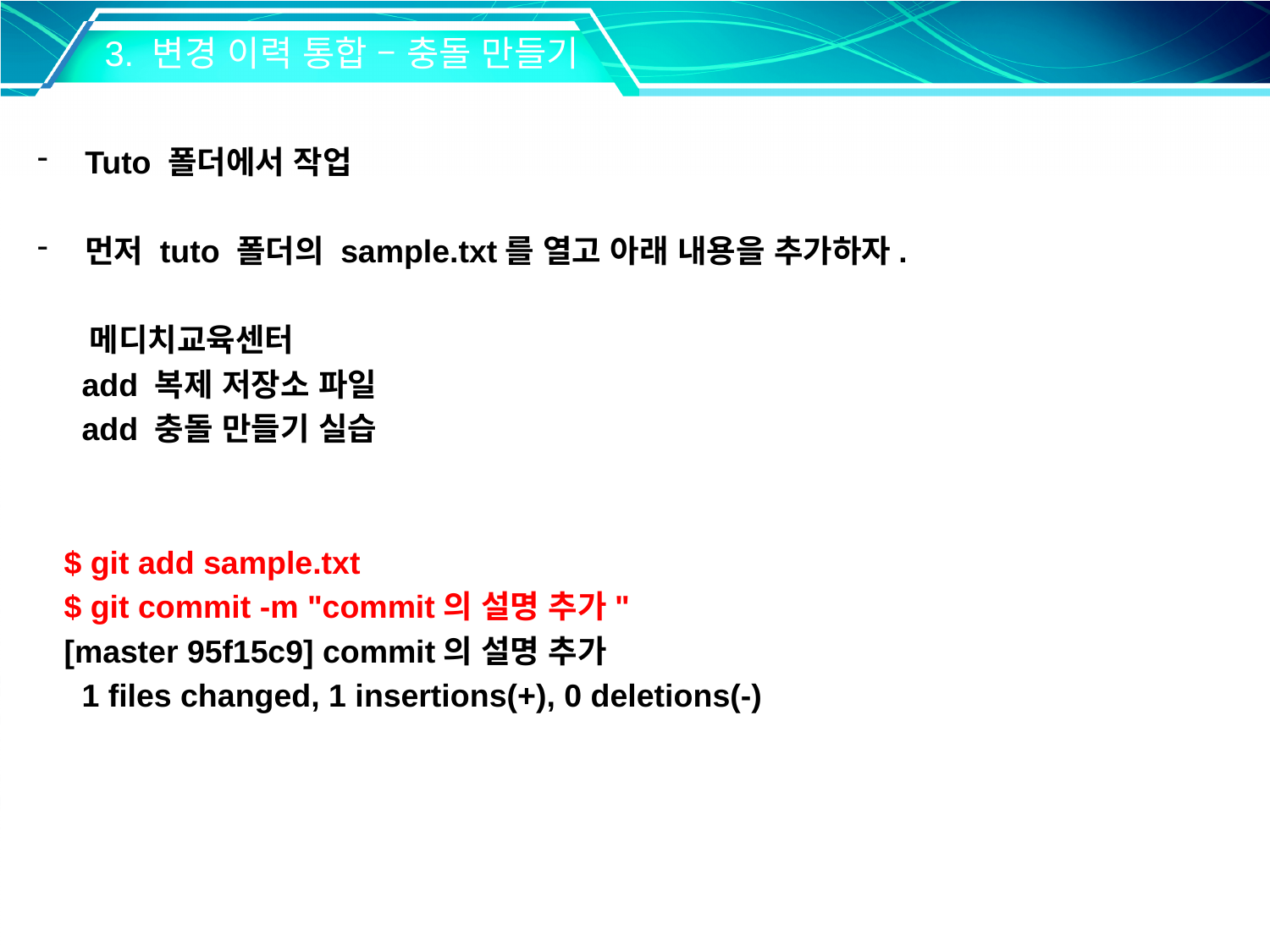

3. 변경 이력 통합 – 충돌 만들기
Tuto 폴더에서 작업

먼저 tuto 폴더의 sample.txt를 열고 아래 내용을 추가하자.

     메디치교육센터
     add 복제 저장소 파일
     add 충돌 만들기 실습

   $ git add sample.txt
   $ git commit -m "commit의 설명 추가"
   [master 95f15c9] commit의 설명 추가
     1 files changed, 1 insertions(+), 0 deletions(-)